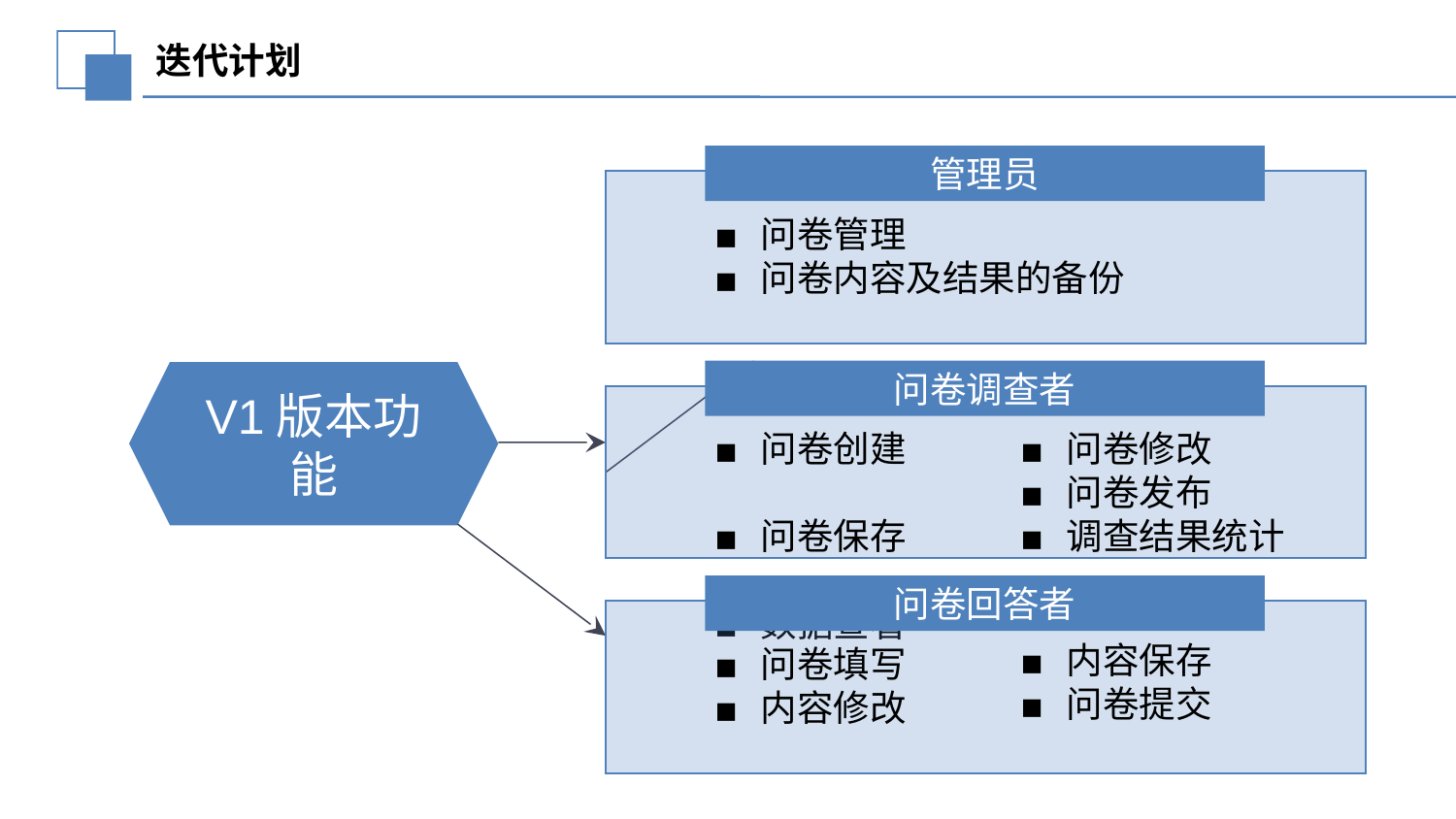

延迟符
迭代计划
管理员

问卷管理
问卷内容及结果的备份

问卷调查者
V1版本功能

问卷创建
问卷保存
数据查看
问卷修改
问卷发布
调查结果统计

问卷回答者

内容保存
问卷提交

问卷填写
内容修改